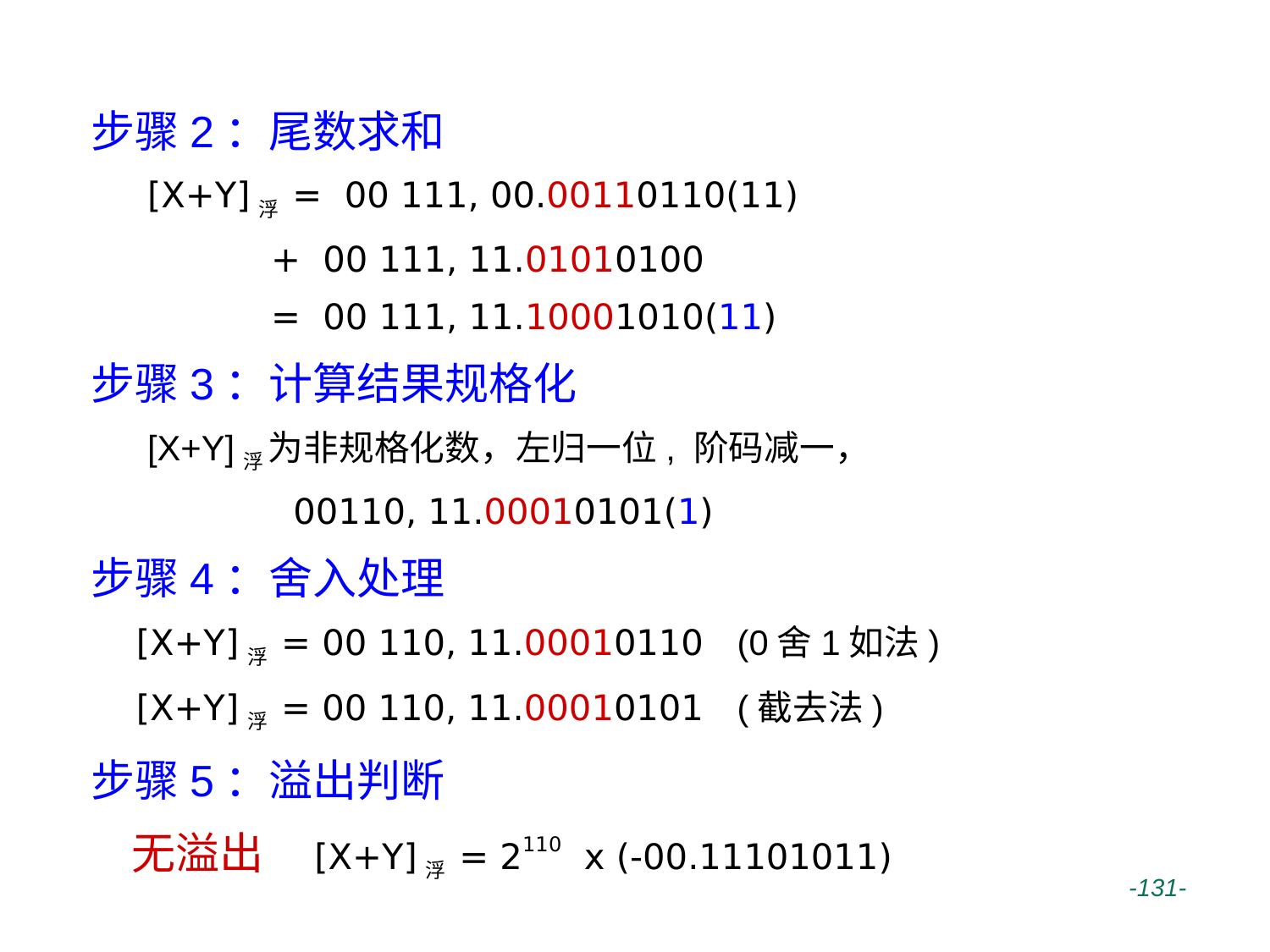

步骤2：尾数求和
     [X+Y]浮 =  00 111, 00.00110110(11)
                +  00 111, 11.01010100
                =  00 111, 11.10001010(11)
步骤3：计算结果规格化
     [X+Y]浮 为非规格化数，左归一位, 阶码减一，
                  00110, 11.00010101(1)
步骤4：舍入处理
    [X+Y]浮 = 00 110, 11.00010110   (0舍1如法)
    [X+Y]浮 = 00 110, 11.00010101   (截去法)
步骤5：溢出判断
   无溢出    [X+Y]浮 = 2110  x (-00.11101011)
 -131-